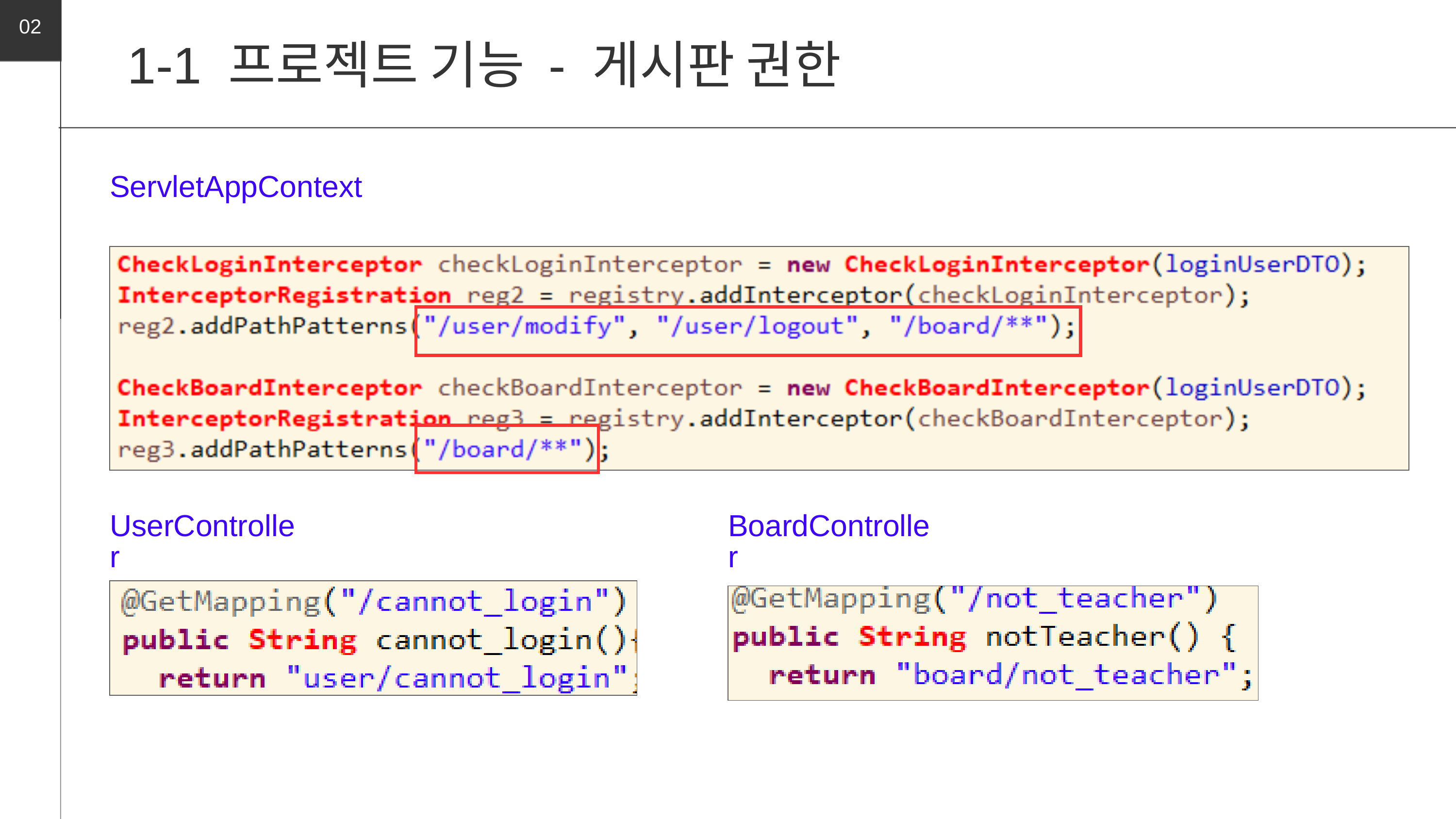

02

1-1 프로젝트 기능 - 게시판 권한

ServletAppContext

UserController
BoardController